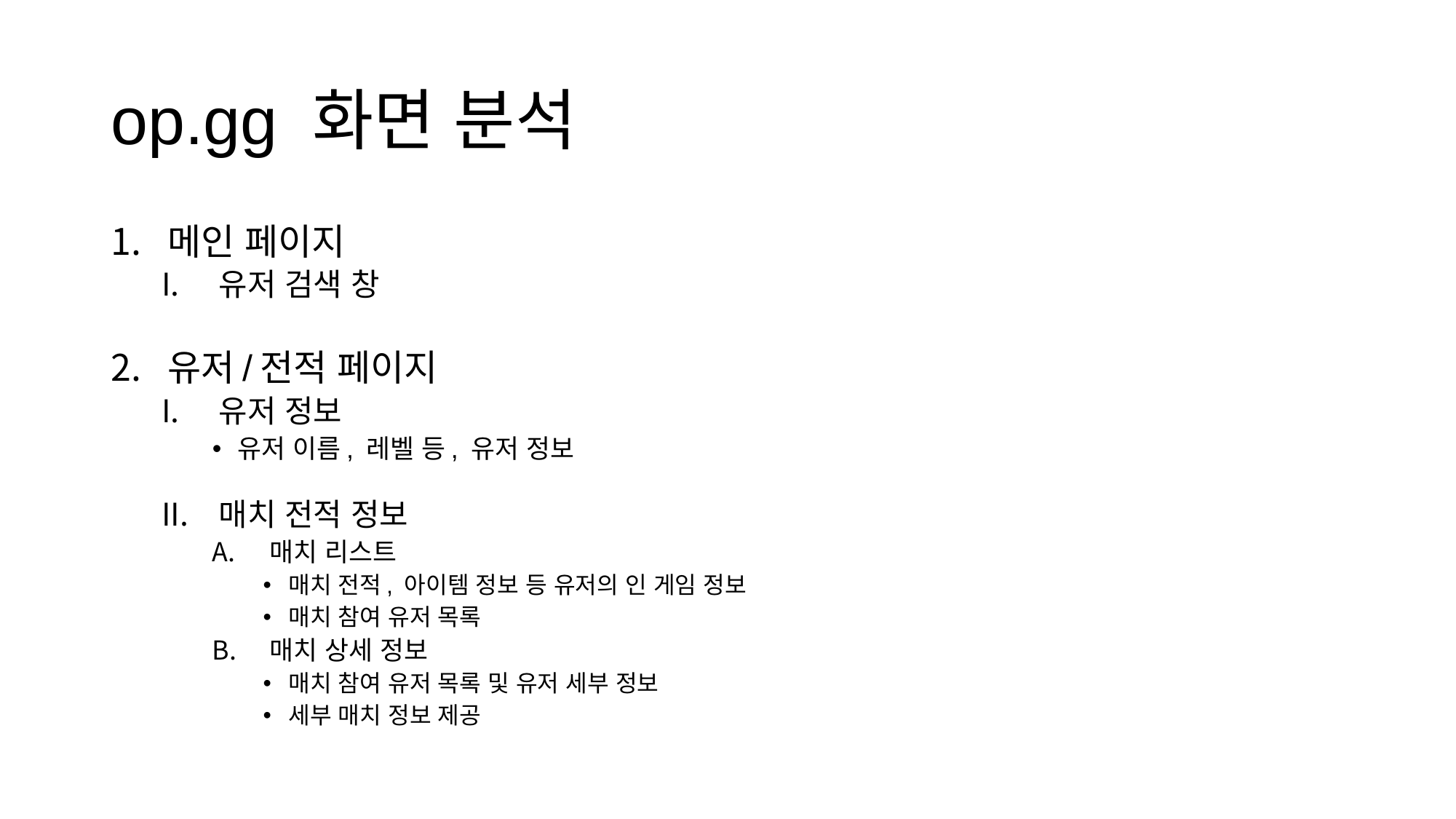

# op.gg 화면 분석
메인 페이지
유저 검색 창
유저/전적 페이지
유저 정보
유저 이름, 레벨 등, 유저 정보
매치 전적 정보
매치 리스트
매치 전적, 아이템 정보 등 유저의 인 게임 정보
매치 참여 유저 목록
매치 상세 정보
매치 참여 유저 목록 및 유저 세부 정보
세부 매치 정보 제공